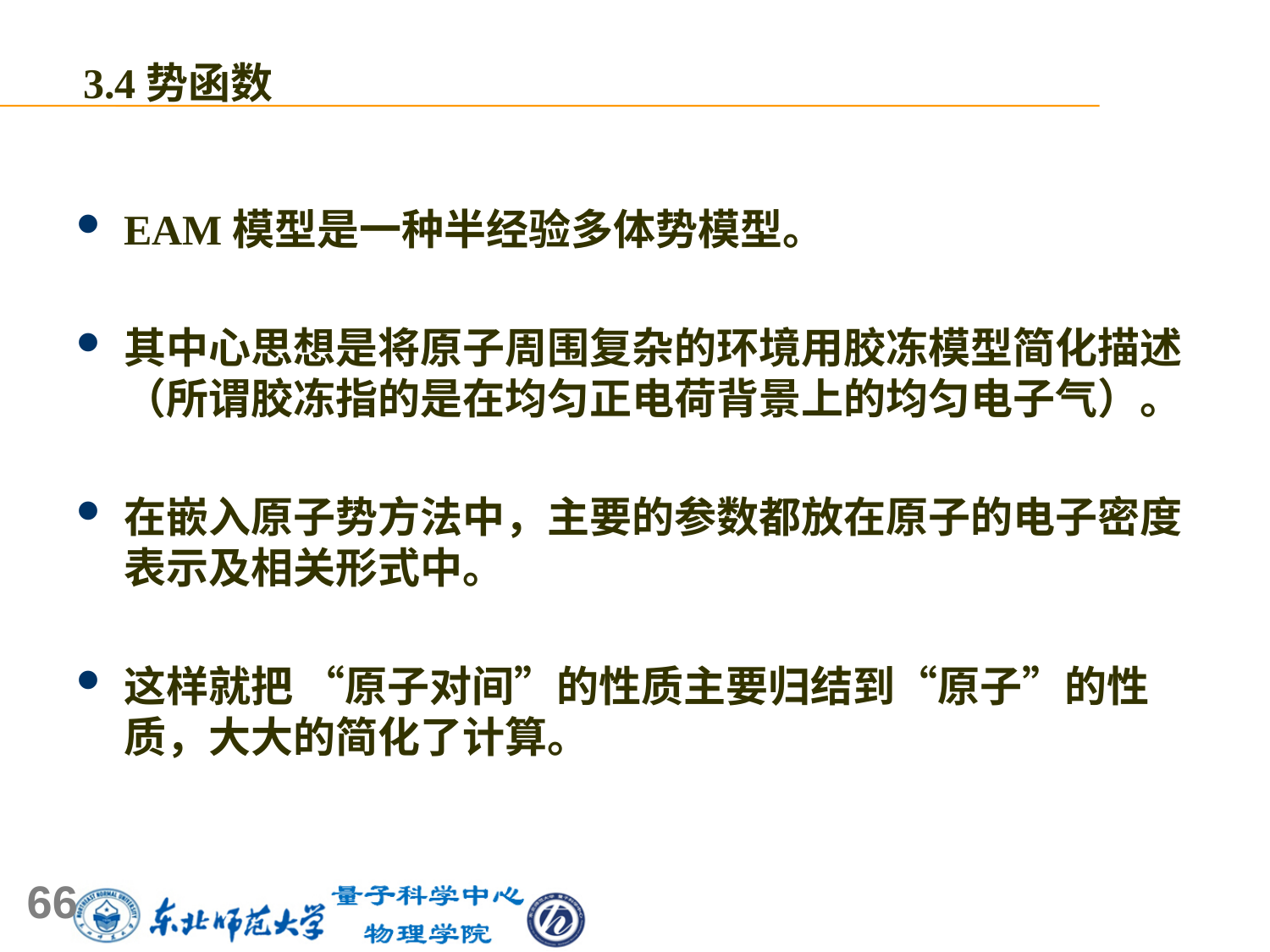

3.4势函数

EAM模型是一种半经验多体势模型。

其中心思想是将原子周围复杂的环境用胶冻模型简化描述（所谓胶冻指的是在均匀正电荷背景上的均匀电子气）。

在嵌入原子势方法中，主要的参数都放在原子的电子密度表示及相关形式中。

这样就把 “原子对间”的性质主要归结到“原子”的性质，大大的简化了计算。
66